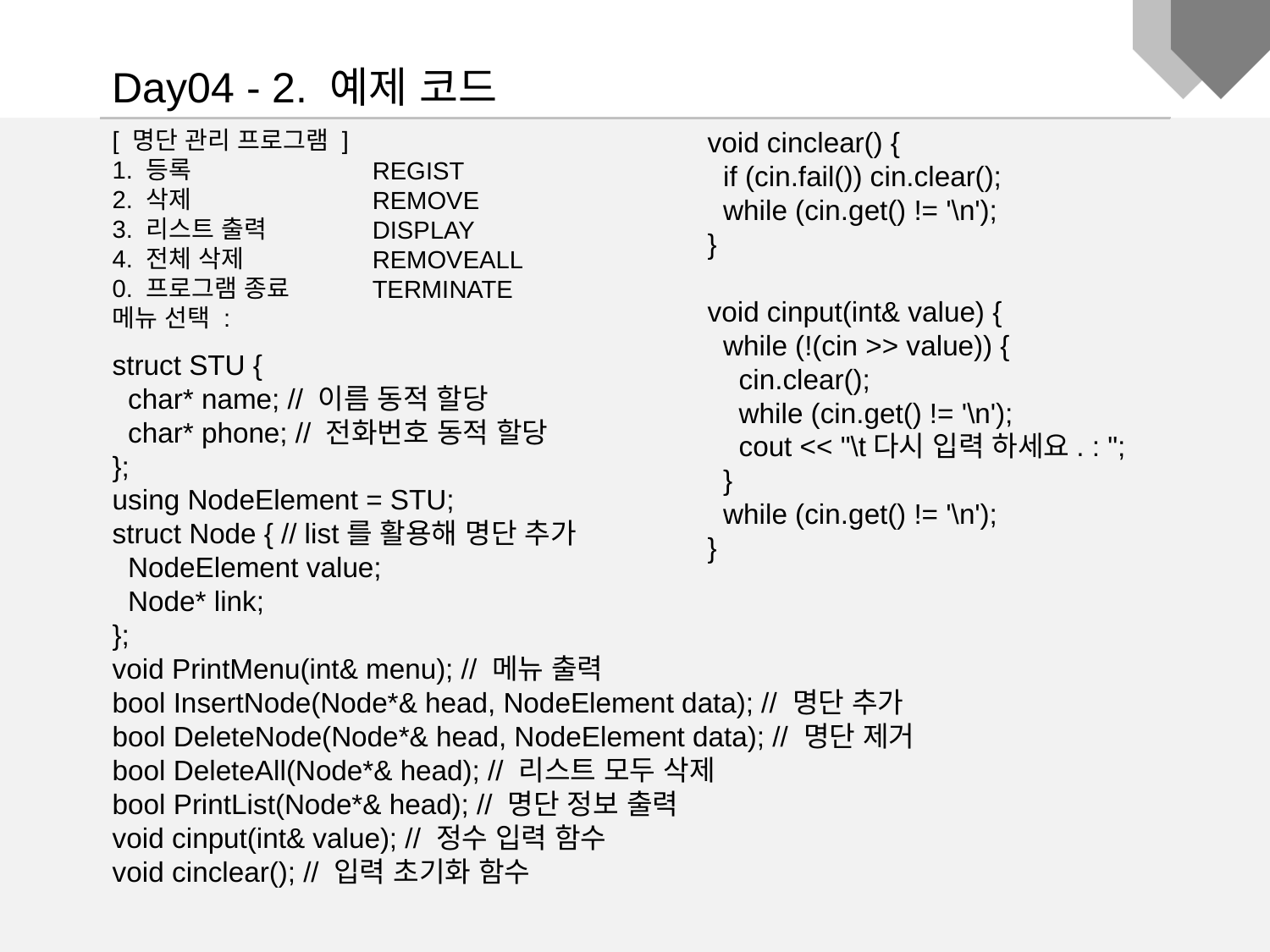

Day04 - 2. 예제 코드
[ 명단 관리 프로그램 ]
1. 등록
2. 삭제
3. 리스트 출력
4. 전체 삭제
0. 프로그램 종료
메뉴 선택 :
void cinclear() {
  if (cin.fail()) cin.clear();
  while (cin.get() != '\n');
}

void cinput(int& value) {
  while (!(cin >> value)) {
    cin.clear();
    while (cin.get() != '\n');
    cout << "\t다시 입력 하세요. : ";
  }
  while (cin.get() != '\n');
}
REGIST
REMOVE
DISPLAY
REMOVEALL
TERMINATE
struct STU {
  char* name; // 이름 동적 할당
  char* phone; // 전화번호 동적 할당
};
using NodeElement = STU;
struct Node { // list를 활용해 명단 추가
  NodeElement value;
  Node* link;
};
void PrintMenu(int& menu); // 메뉴 출력
bool InsertNode(Node*& head, NodeElement data); // 명단 추가
bool DeleteNode(Node*& head, NodeElement data); // 명단 제거
bool DeleteAll(Node*& head); // 리스트 모두 삭제
bool PrintList(Node*& head); // 명단 정보 출력
void cinput(int& value); // 정수 입력 함수
void cinclear(); // 입력 초기화 함수